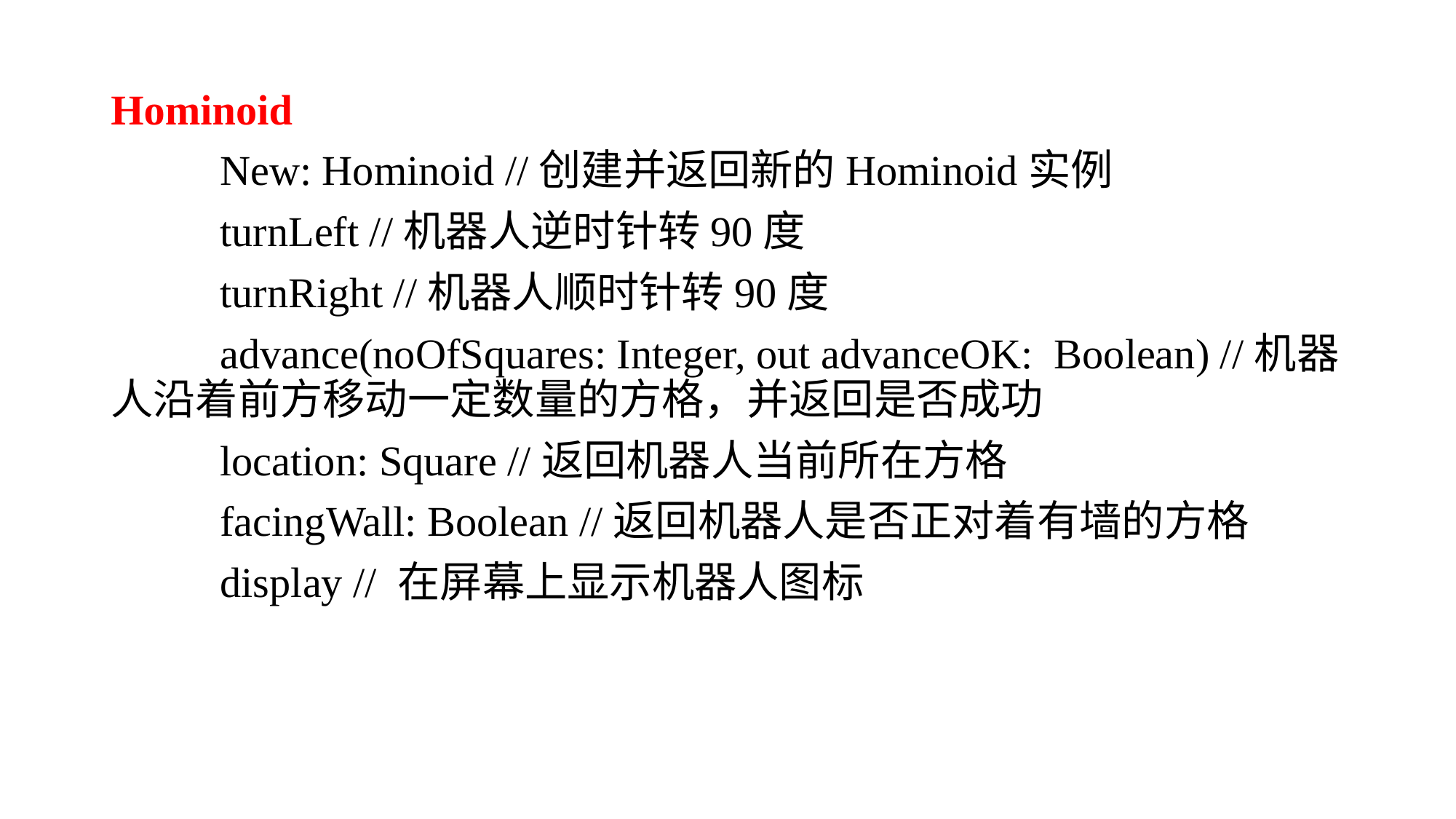

Hominoid
	New: Hominoid //创建并返回新的Hominoid实例
	turnLeft //机器人逆时针转90度
	turnRight //机器人顺时针转90度
	advance(noOfSquares: Integer, out advanceOK:  Boolean) //机器人沿着前方移动一定数量的方格，并返回是否成功
	location: Square //返回机器人当前所在方格
	facingWall: Boolean //返回机器人是否正对着有墙的方格
	display // 在屏幕上显示机器人图标